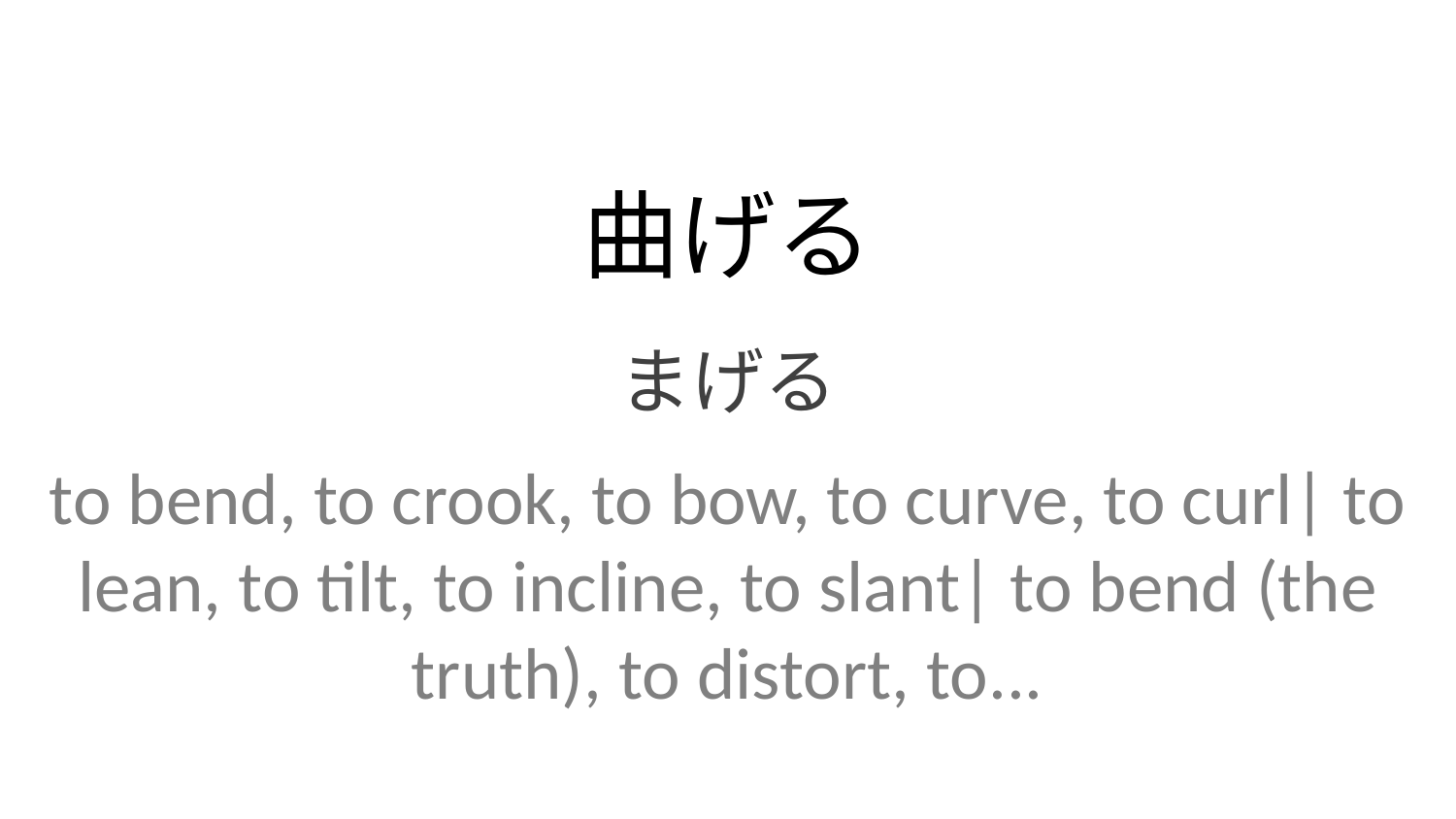

曲げる

まげる
to bend, to crook, to bow, to curve, to curl| to lean, to tilt, to incline, to slant| to bend (the truth), to distort, to...